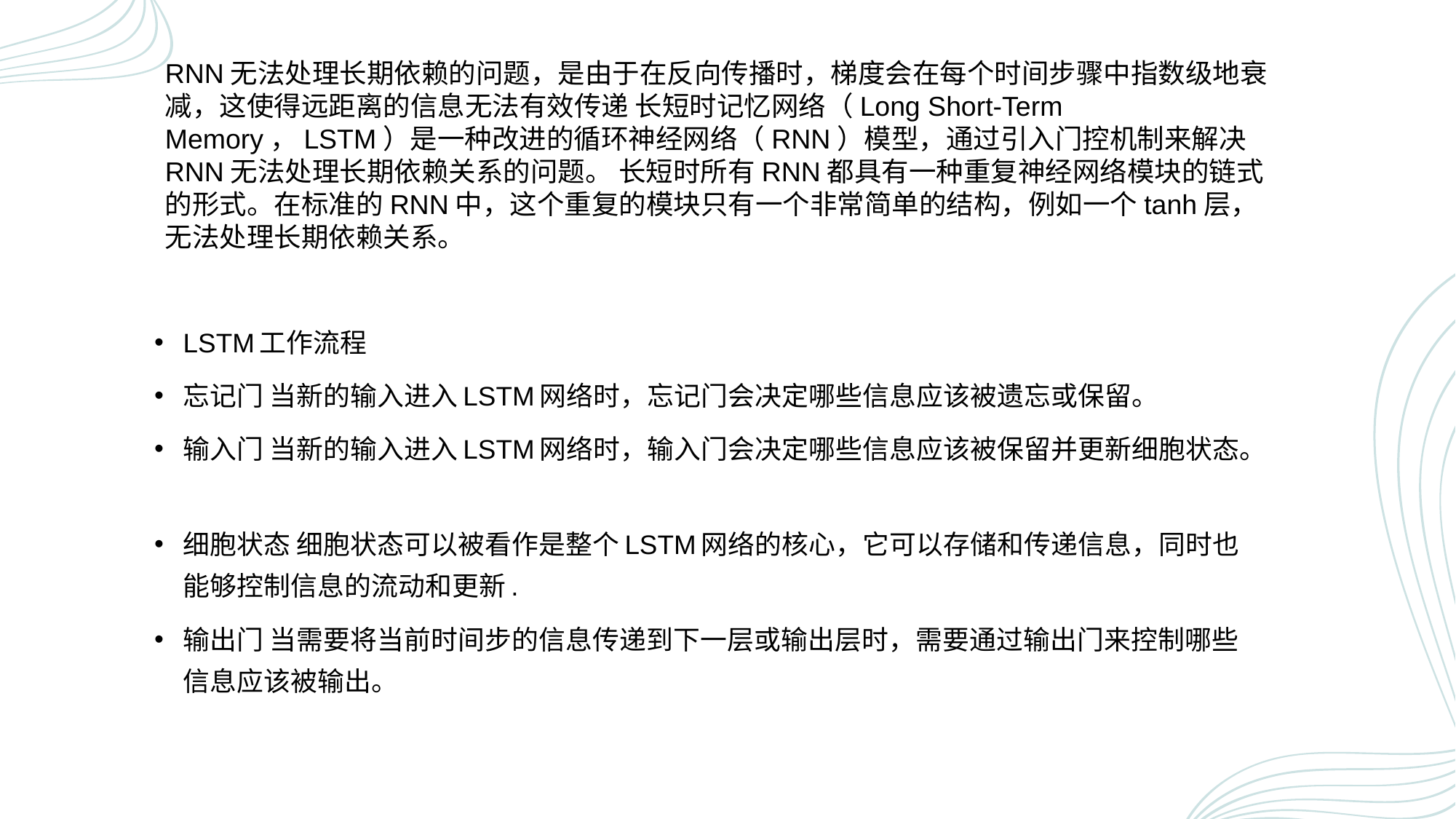

#
RNN无法处理长期依赖的问题，是由于在反向传播时，梯度会在每个时间步骤中指数级地衰减，这使得远距离的信息无法有效传递 长短时记忆网络（Long Short-Term Memory，LSTM）是一种改进的循环神经网络（RNN）模型，通过引入门控机制来解决RNN无法处理长期依赖关系的问题。 长短时所有RNN都具有一种重复神经网络模块的链式的形式。在标准的RNN中，这个重复的模块只有一个非常简单的结构，例如一个tanh层，无法处理长期依赖关系。
LSTM工作流程
忘记门 当新的输入进入LSTM网络时，忘记门会决定哪些信息应该被遗忘或保留。
输入门 当新的输入进入LSTM网络时，输入门会决定哪些信息应该被保留并更新细胞状态。
细胞状态 细胞状态可以被看作是整个LSTM网络的核心，它可以存储和传递信息，同时也能够控制信息的流动和更新.
输出门 当需要将当前时间步的信息传递到下一层或输出层时，需要通过输出门来控制哪些信息应该被输出。